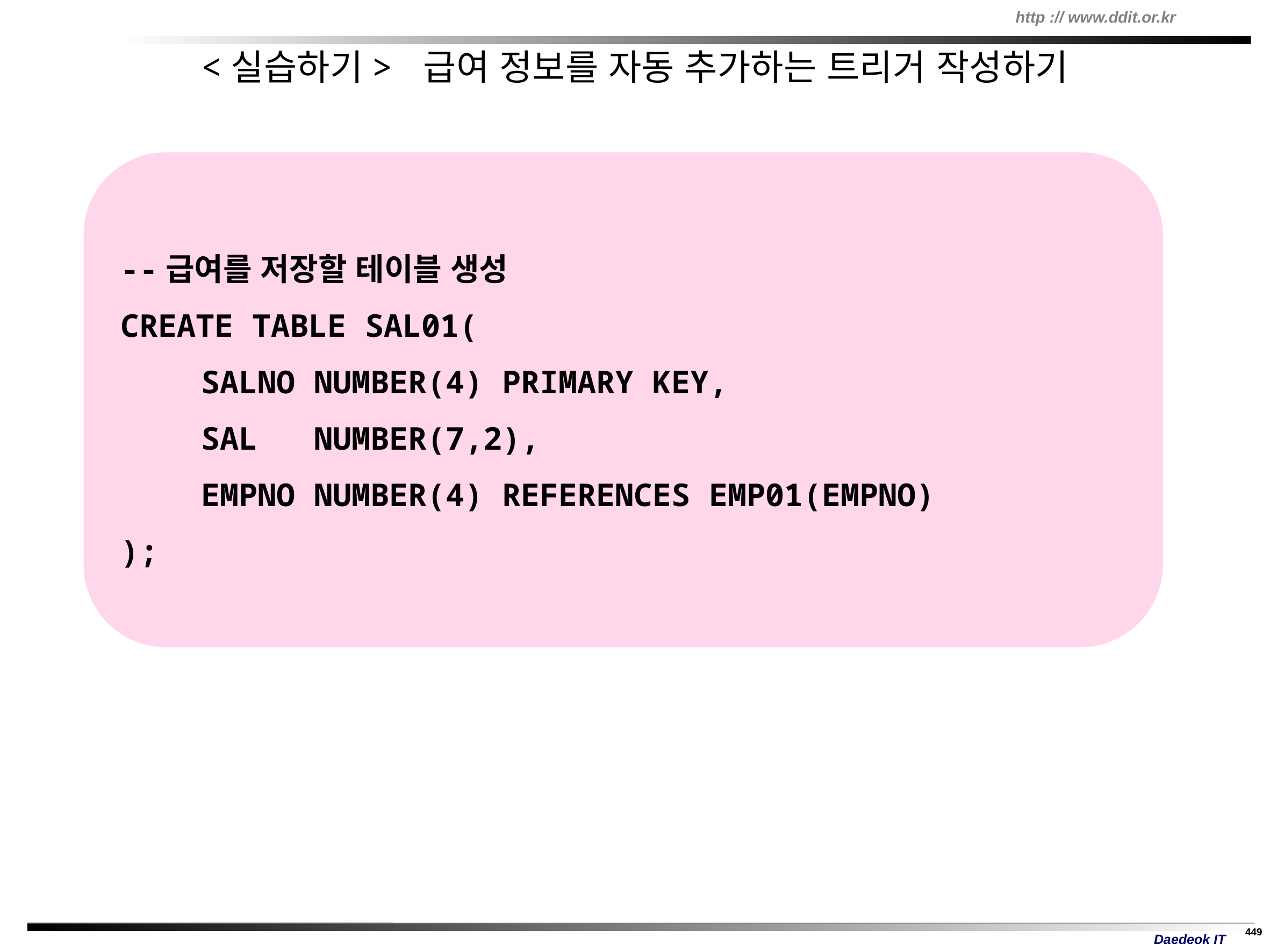

# <실습하기> 급여 정보를 자동 추가하는 트리거 작성하기
--급여를 저장할 테이블 생성
CREATE TABLE SAL01(
	SALNO NUMBER(4) PRIMARY KEY,
	SAL   NUMBER(7,2),
	EMPNO NUMBER(4) REFERENCES EMP01(EMPNO)
);